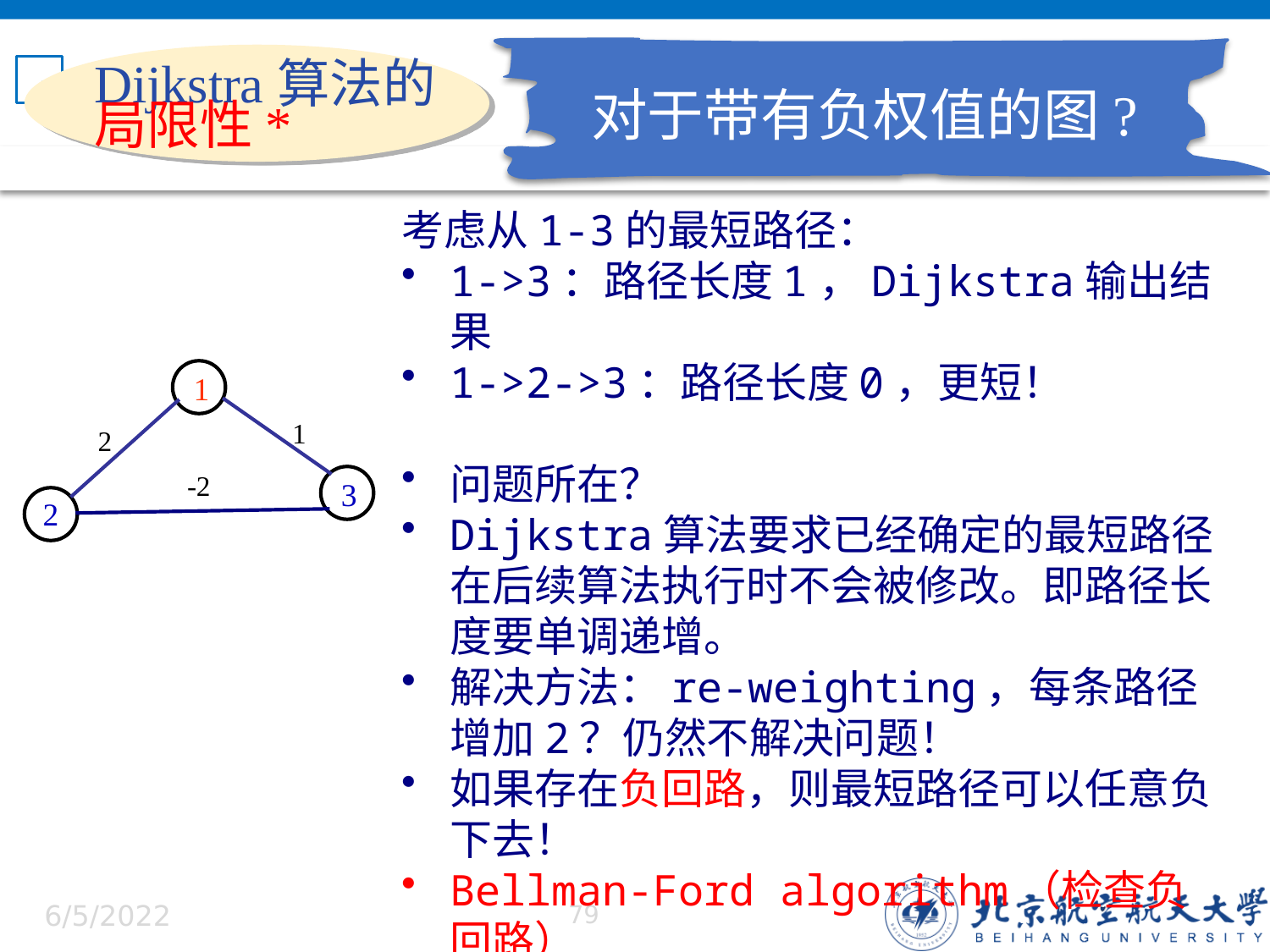

Dijkstra算法的局限性*
对于带有负权值的图?
考虑从1-3的最短路径：
1->3：路径长度1，Dijkstra输出结果
1->2->3：路径长度0，更短！

问题所在？
Dijkstra算法要求已经确定的最短路径在后续算法执行时不会被修改。即路径长度要单调递增。
解决方法：re-weighting，每条路径增加2？仍然不解决问题！
如果存在负回路，则最短路径可以任意负下去！
Bellman-Ford algorithm（检查负回路）

1

1
2
-2

3

2

6/5/2022
79